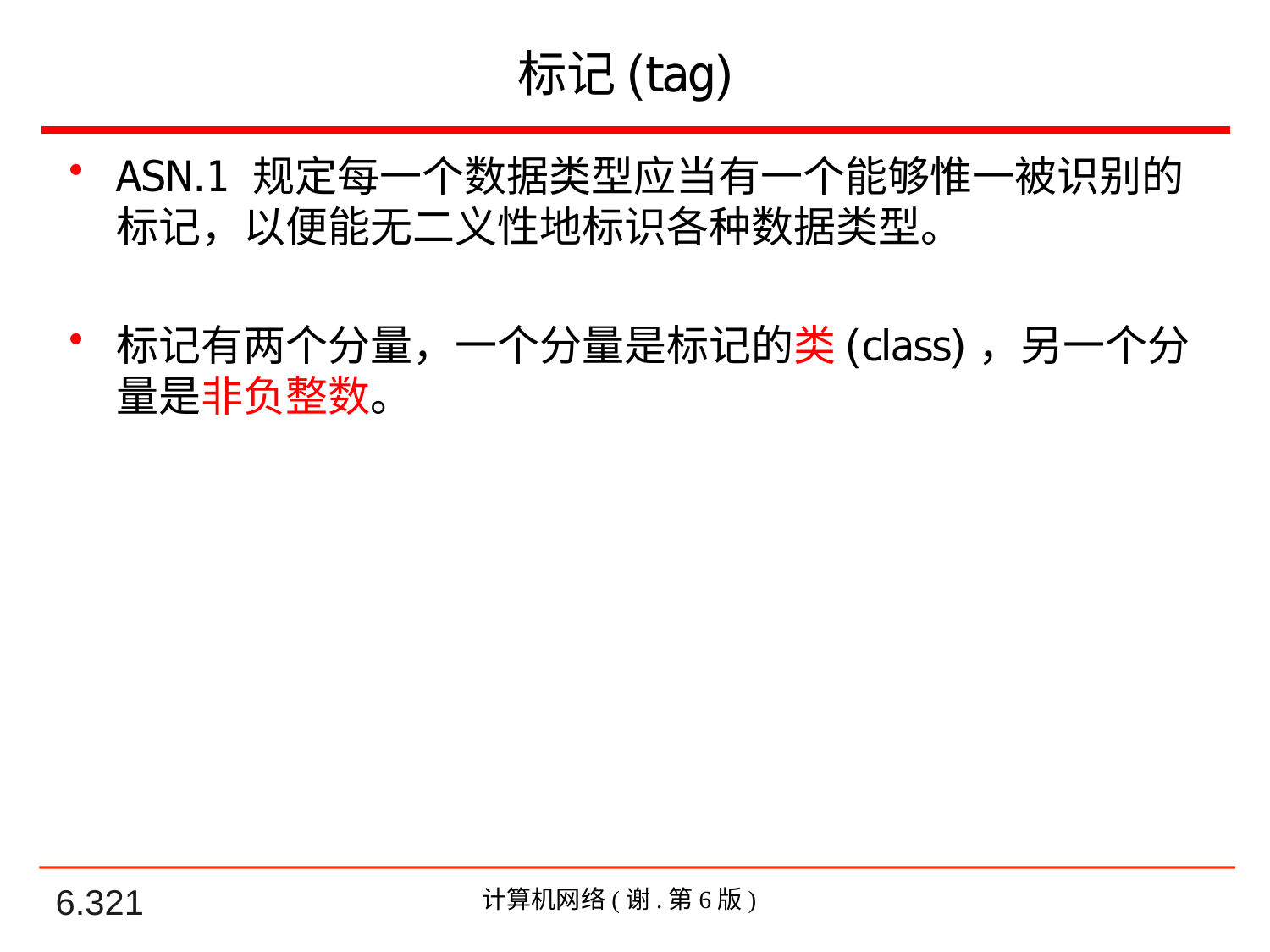

# 标记(tag)
ASN.1 规定每一个数据类型应当有一个能够惟一被识别的标记，以便能无二义性地标识各种数据类型。

标记有两个分量，一个分量是标记的类(class)，另一个分量是非负整数。